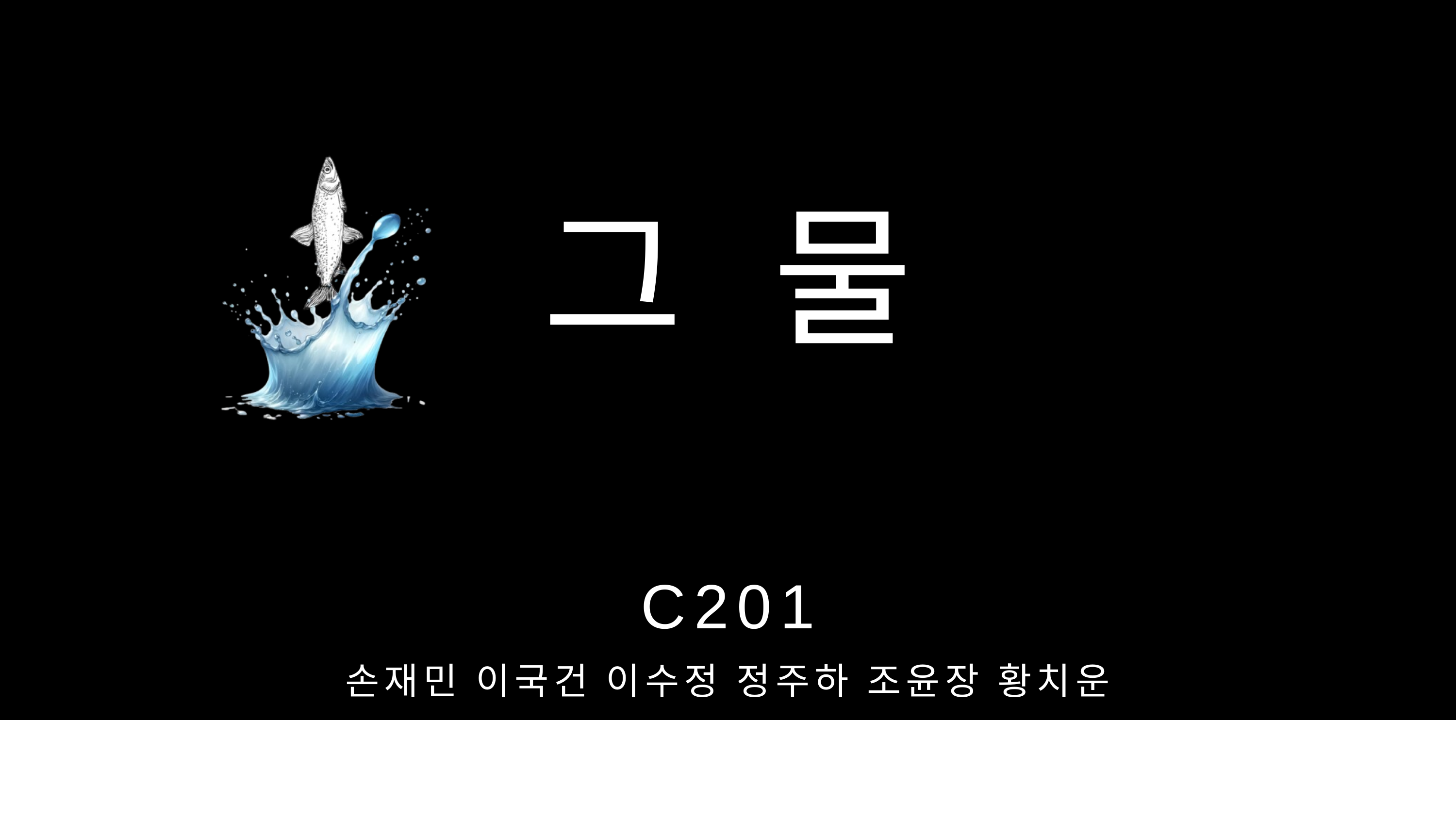

그   물
C201
손재민 이국건 이수정 정주하 조윤장 황치운